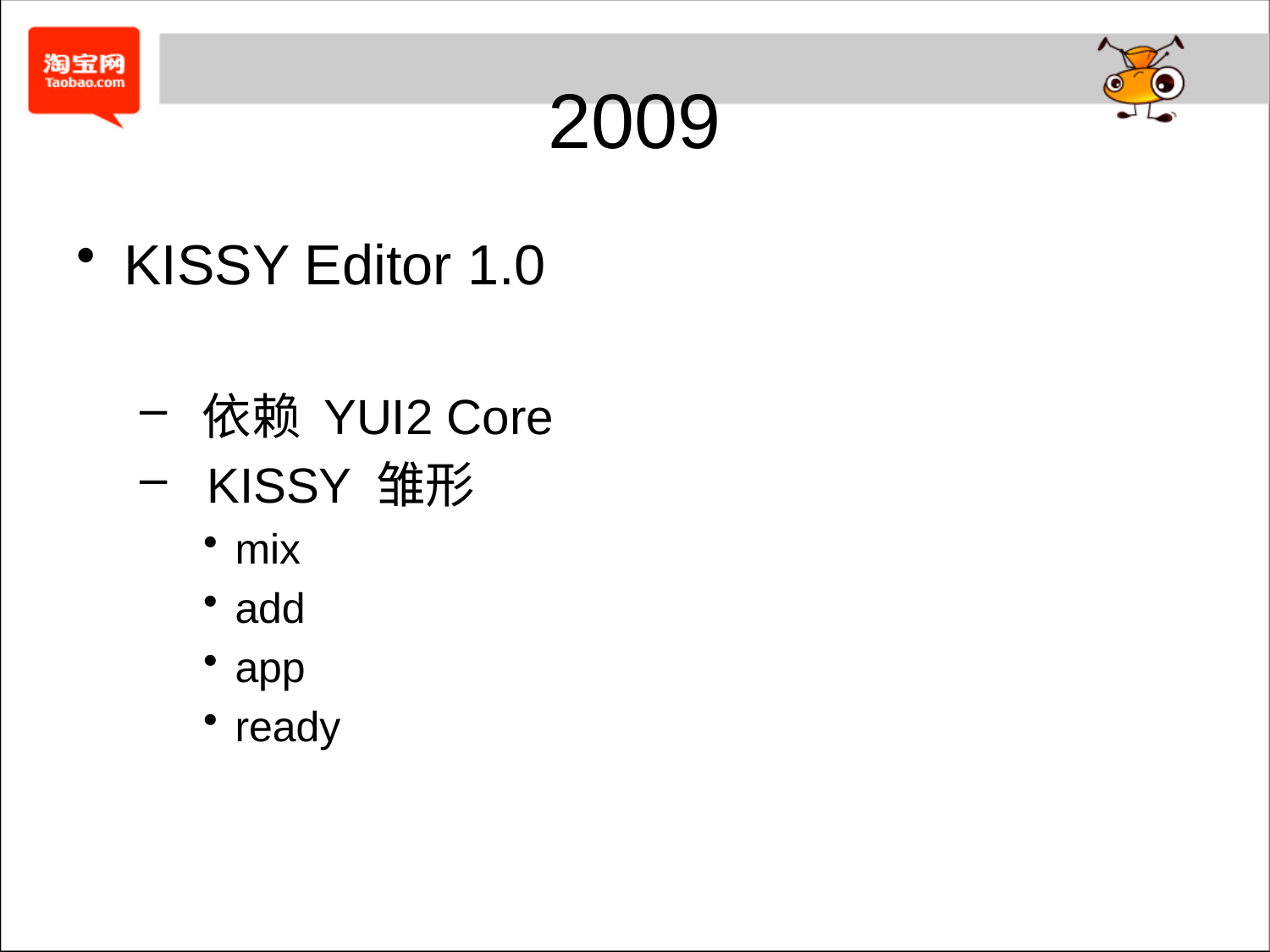

# 2009
KISSY Editor 1.0

 依赖 YUI2 Core
  KISSY 雏形
mix
add
app
ready